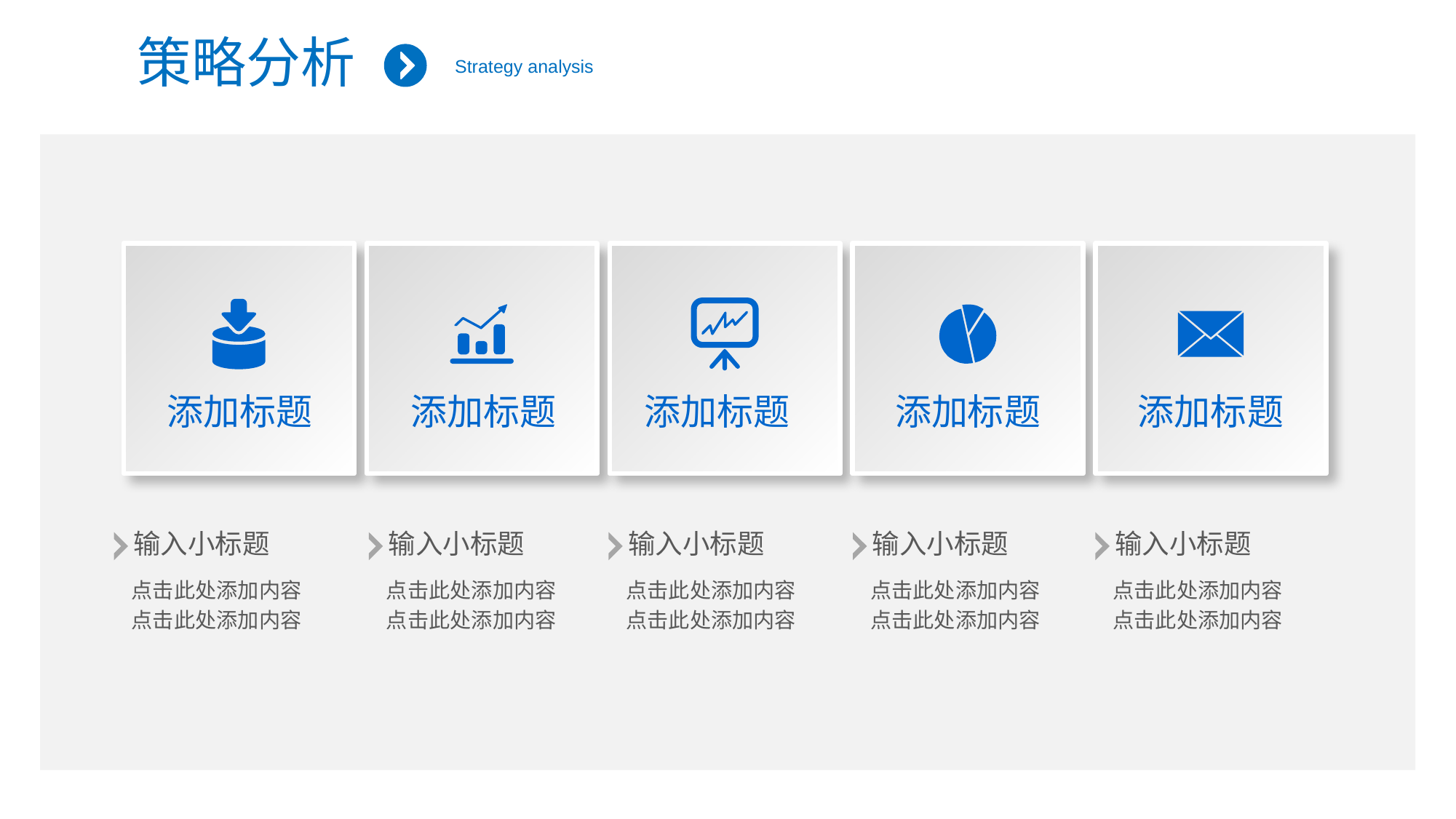

策略分析

Strategy analysis

添加标题

添加标题

添加标题

添加标题

添加标题
输入小标题

点击此处添加内容
点击此处添加内容
输入小标题

点击此处添加内容
点击此处添加内容
输入小标题

点击此处添加内容
点击此处添加内容
输入小标题

点击此处添加内容
点击此处添加内容
输入小标题

点击此处添加内容
点击此处添加内容